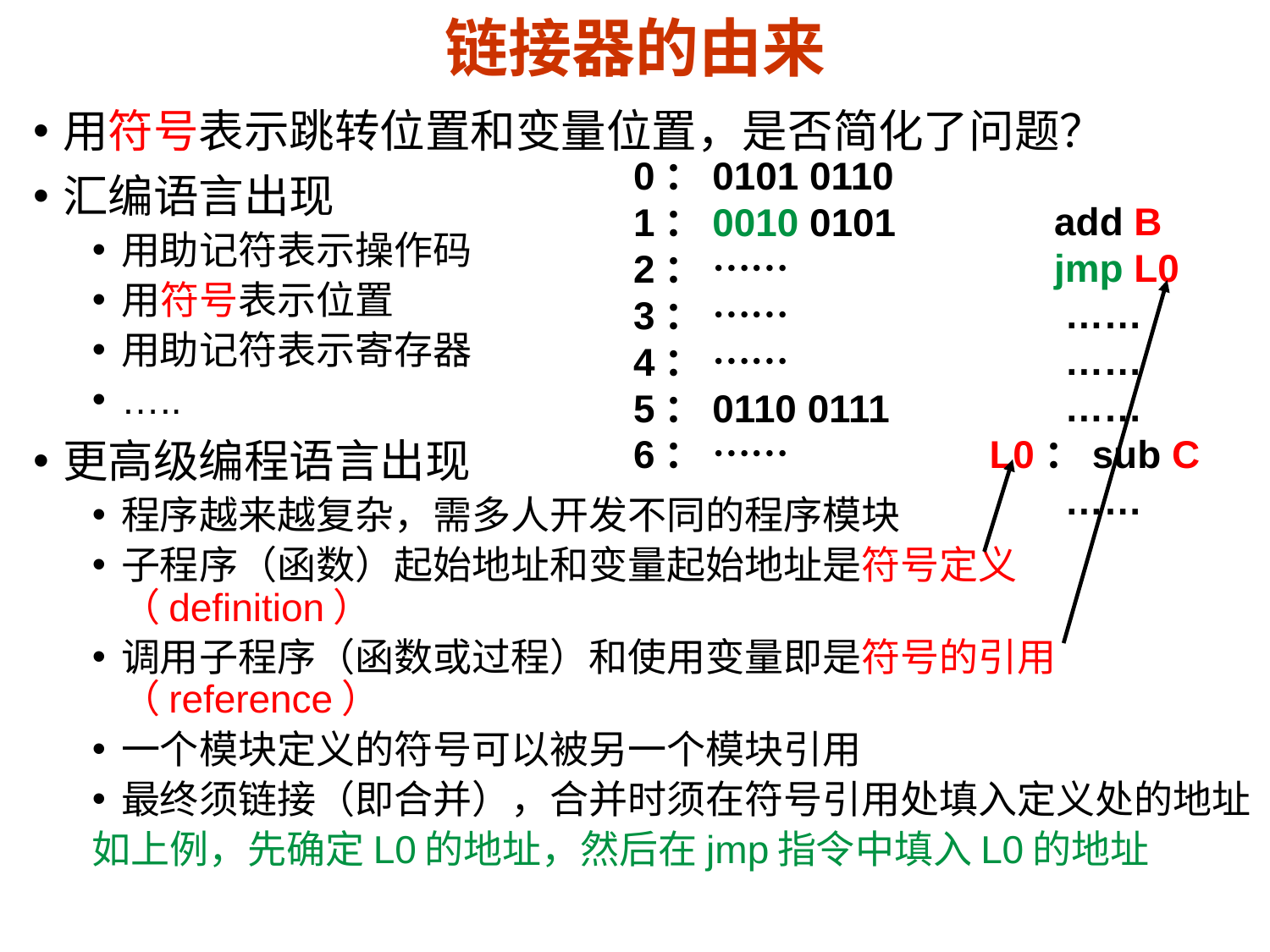

链接器的由来
用符号表示跳转位置和变量位置，是否简化了问题？
汇编语言出现
用助记符表示操作码
用符号表示位置
用助记符表示寄存器
…..
更高级编程语言出现
程序越来越复杂，需多人开发不同的程序模块
子程序（函数）起始地址和变量起始地址是符号定义（definition）
调用子程序（函数或过程）和使用变量即是符号的引用（reference）
一个模块定义的符号可以被另一个模块引用
最终须链接（即合并），合并时须在符号引用处填入定义处的地址
如上例，先确定L0的地址，然后在jmp指令中填入L0的地址
0：0101 0110
1：0010 0101
2： ……
3： ……
4： ……
5：0110 0111
6： ……

      add B
      jmp L0
       ……
       ……
       ……
L0：sub C
       ……